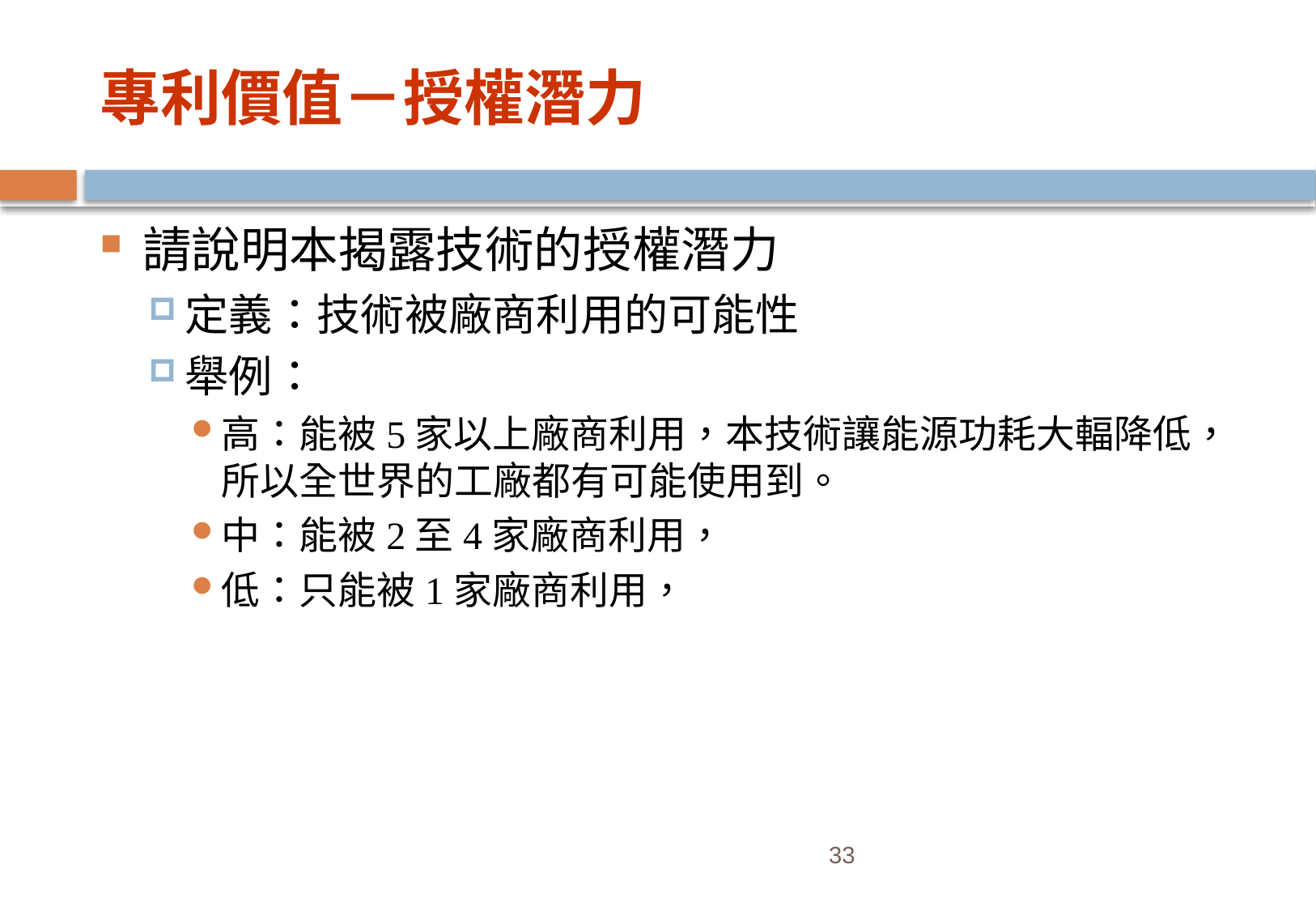

# 專利價值－授權潛力
請說明本揭露技術的授權潛力
定義：技術被廠商利用的可能性
舉例：
高：能被5家以上廠商利用，本技術讓能源功耗大輻降低，所以全世界的工廠都有可能使用到。
中：能被2至4家廠商利用，
低：只能被1家廠商利用，
33